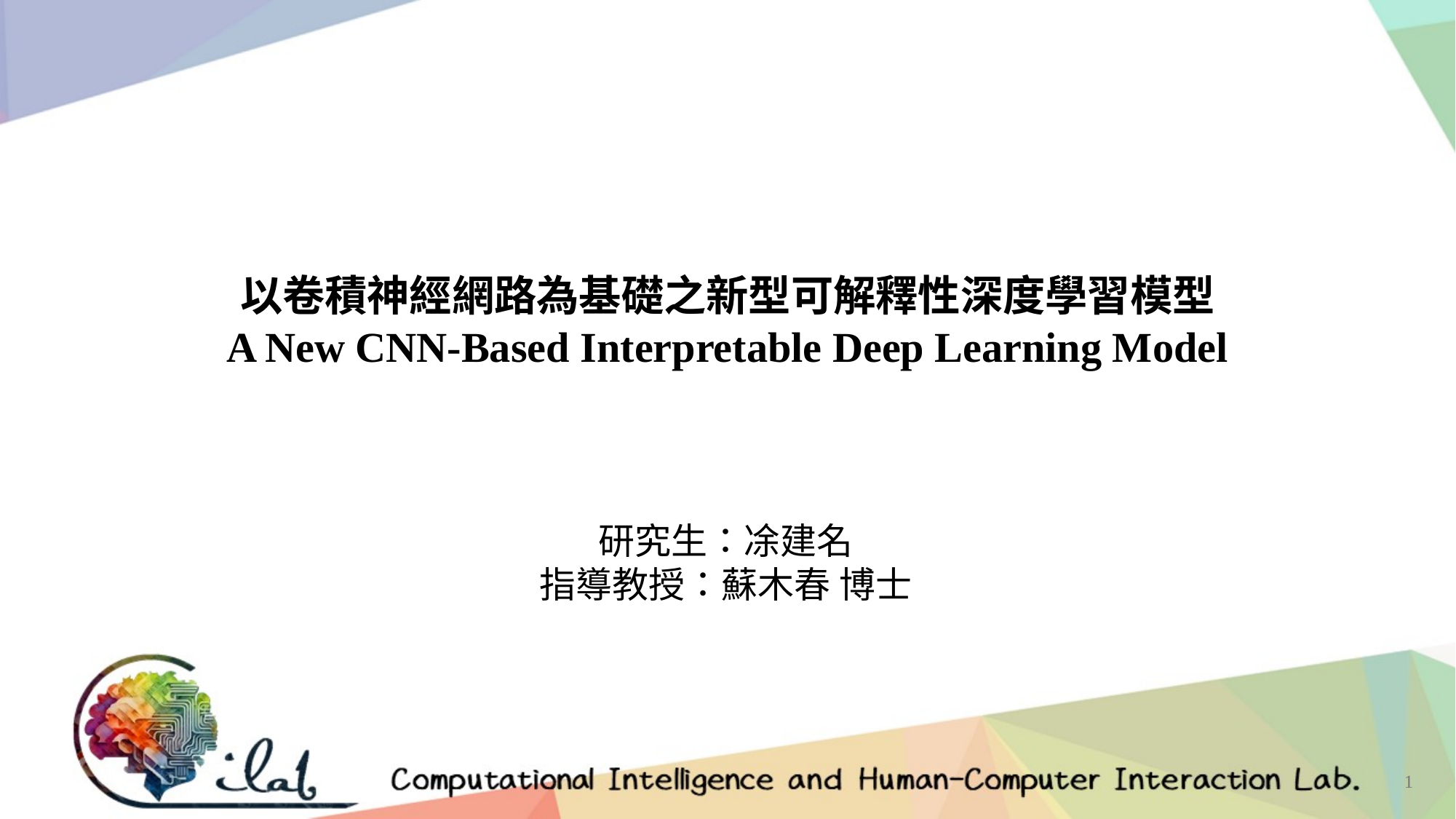

以卷積神經網路為基礎之新型可解釋性深度學習模型
A New CNN-Based Interpretable Deep Learning Model
研究生：凃建名
指導教授：蘇木春 博士
1